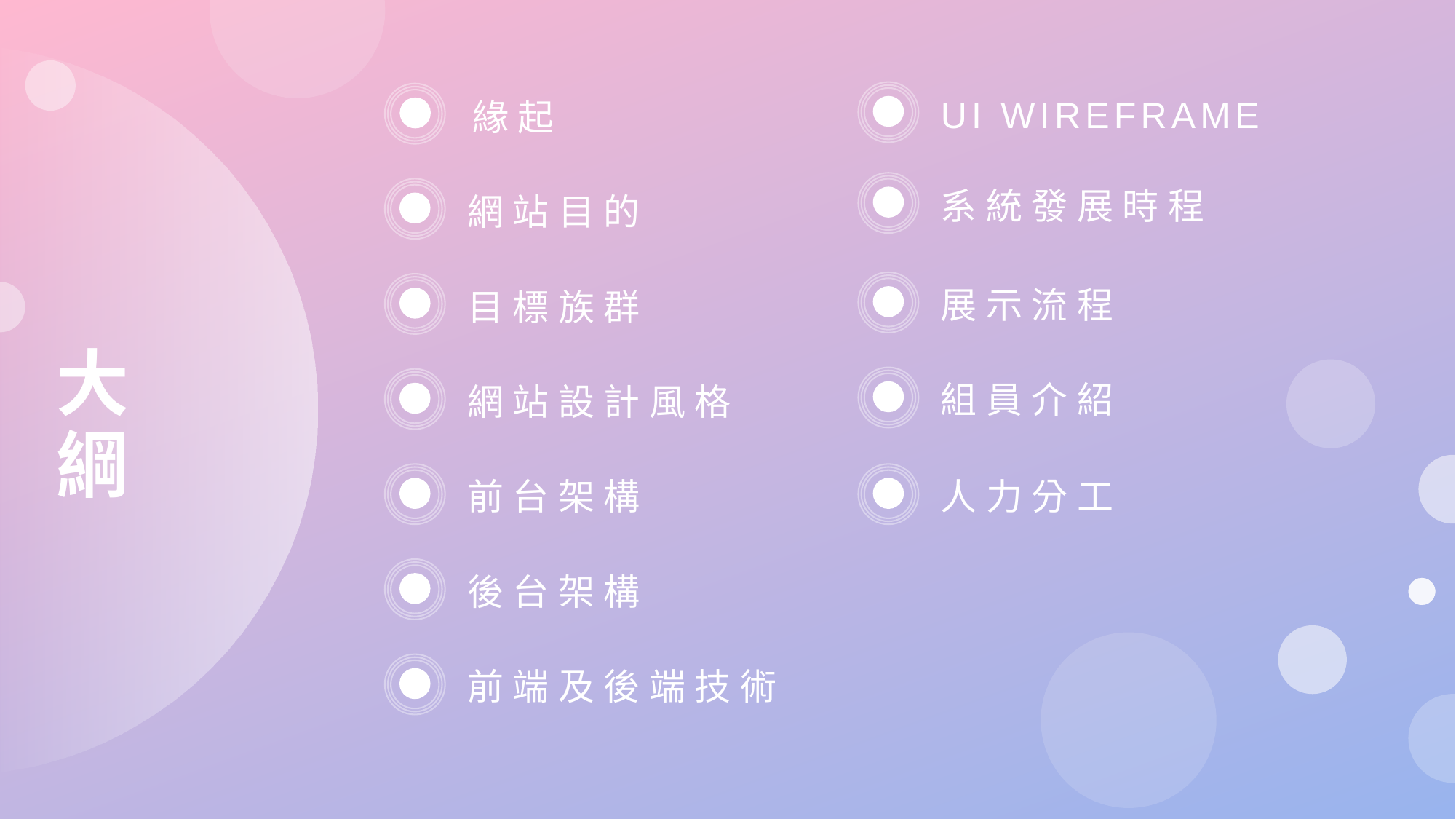

UI WIREFRAME
緣起
大綱

系統發展時程

網站目的

展示流程
目標族群

組員介紹
網站設計風格

前台架構
人力分工

後台架構

前端及後端技術